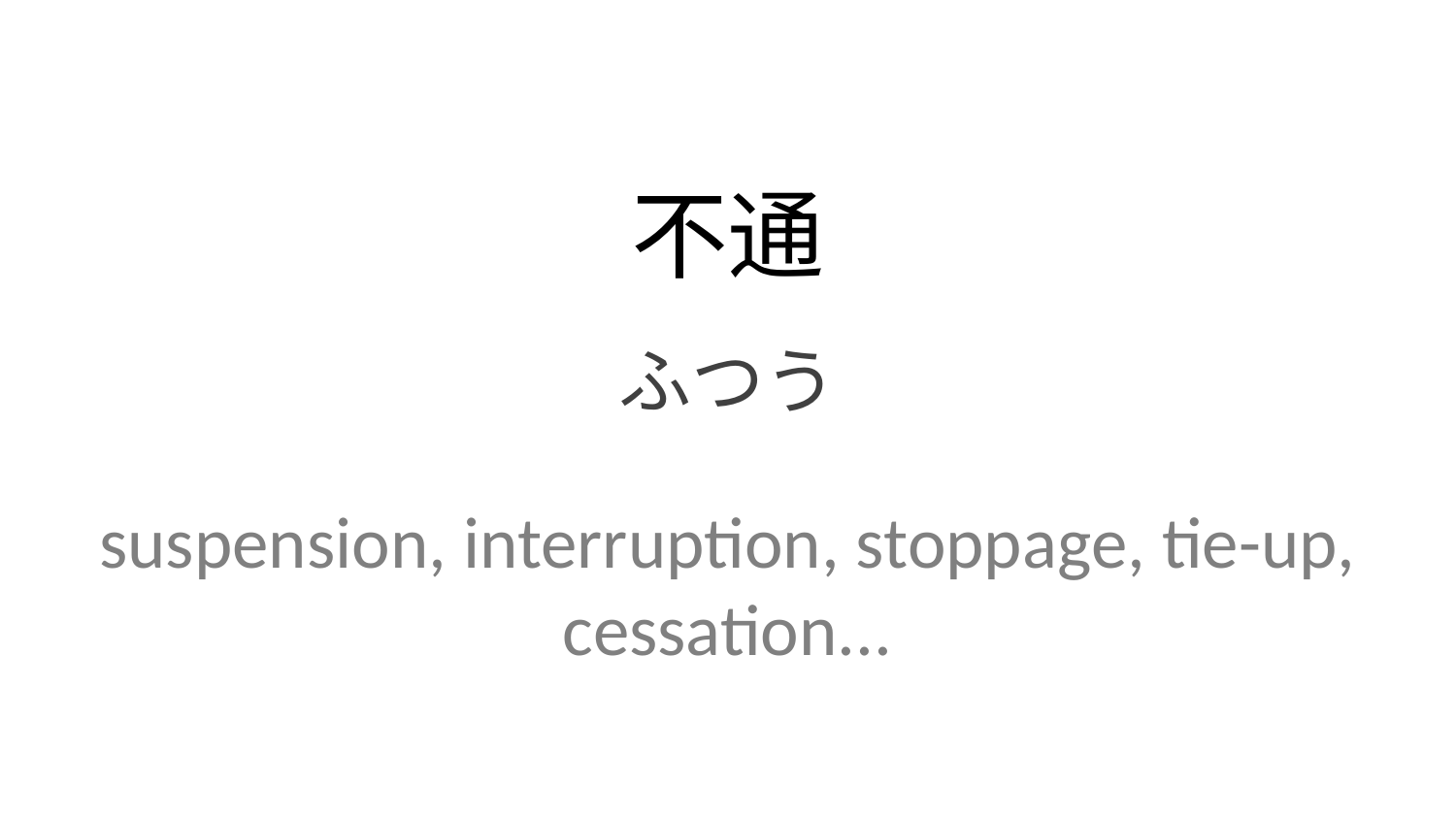

不通

ふつう
suspension, interruption, stoppage, tie-up, cessation...